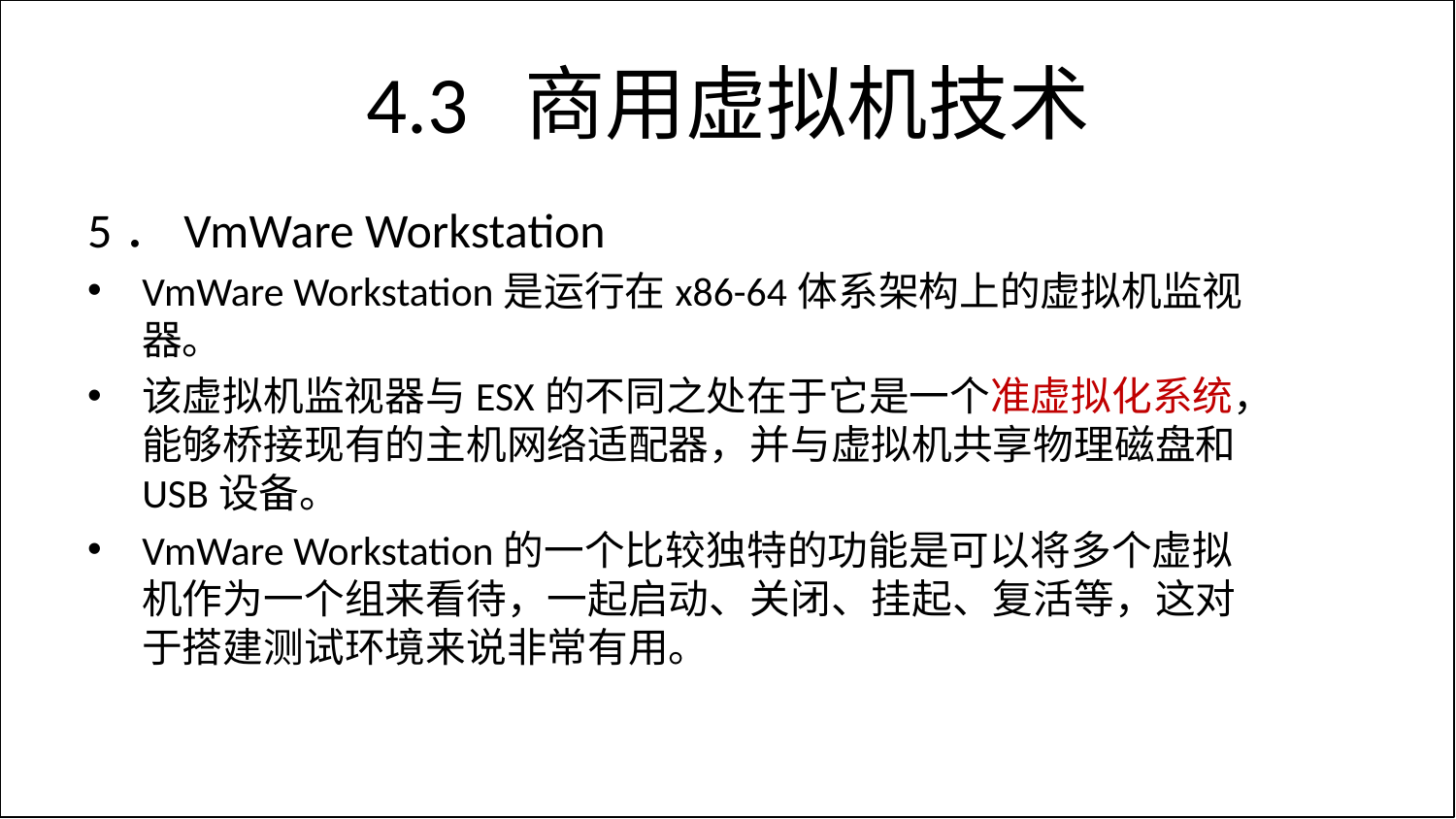

# 4.3  商用虚拟机技术
5．VmWare Workstation
VmWare Workstation是运行在x86-64体系架构上的虚拟机监视器。
该虚拟机监视器与ESX的不同之处在于它是一个准虚拟化系统，能够桥接现有的主机网络适配器，并与虚拟机共享物理磁盘和USB设备。
VmWare Workstation的一个比较独特的功能是可以将多个虚拟机作为一个组来看待，一起启动、关闭、挂起、复活等，这对于搭建测试环境来说非常有用。